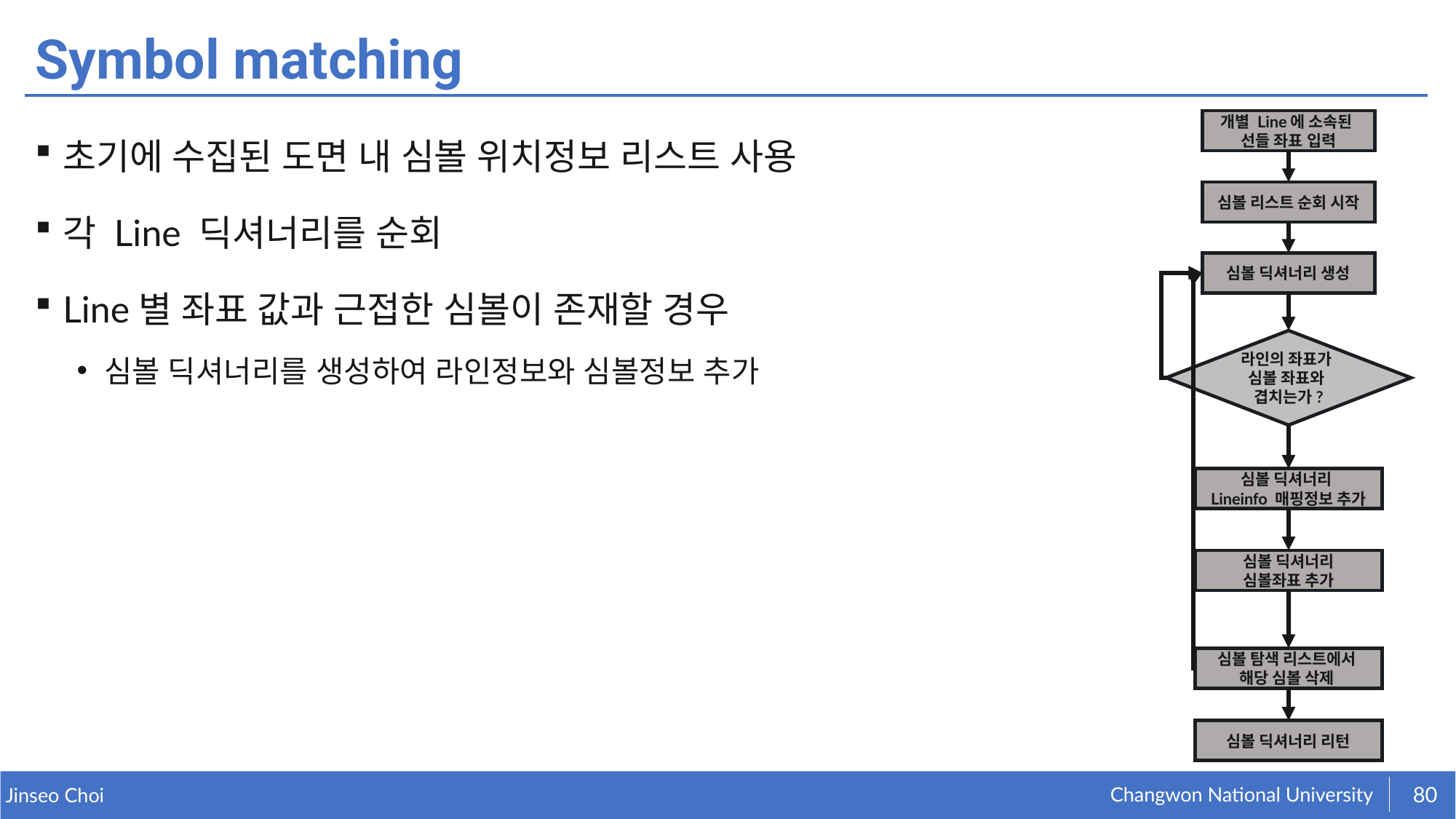

# Symbol matching
초기에 수집된 도면 내 심볼 위치정보 리스트 사용
각 Line 딕셔너리를 순회
Line별 좌표 값과 근접한 심볼이 존재할 경우
심볼 딕셔너리를 생성하여 라인정보와 심볼정보 추가

개별 Line에 소속된
선들 좌표 입력
심볼 리스트 순회 시작
심볼 딕셔너리 생성
라인의 좌표가
심볼 좌표와
겹치는가?
심볼 딕셔너리
Lineinfo 매핑정보 추가
심볼 딕셔너리
심볼좌표 추가
심볼 탐색 리스트에서
해당 심볼 삭제
심볼 딕셔너리 리턴
80